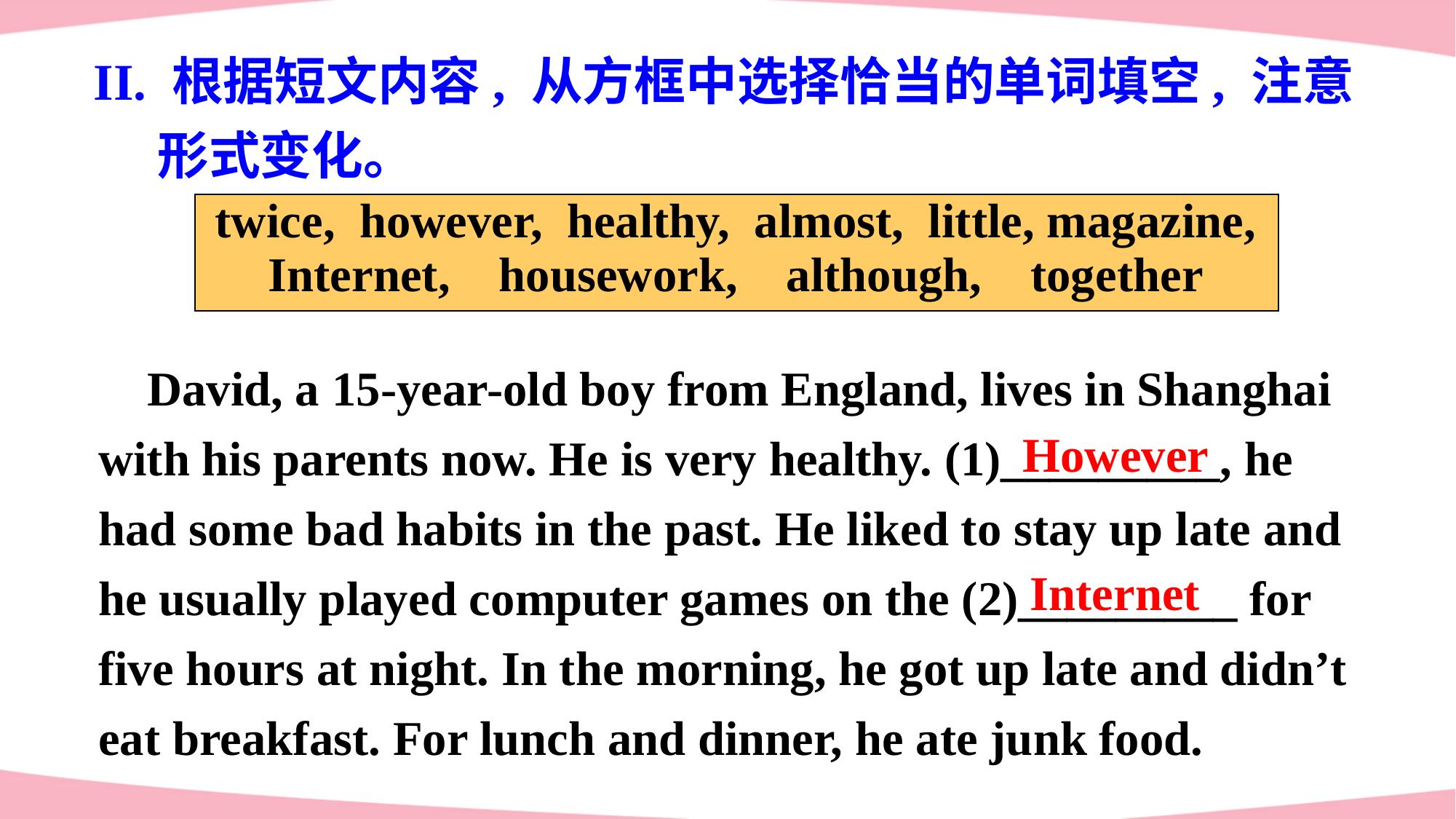

II. 根据短文内容, 从方框中选择恰当的单词填空, 注意形式变化。
| twice, however, healthy, almost, little, magazine, Internet, housework, although, together |
| --- |
    David, a 15-year-old boy from England, lives in Shanghai with his parents now. He is very healthy. (1)_________, he had some bad habits in the past. He liked to stay up late and he usually played computer games on the (2)_________ for five hours at night. In the morning, he got up late and didn’t eat breakfast. For lunch and dinner, he ate junk food.
However
Internet